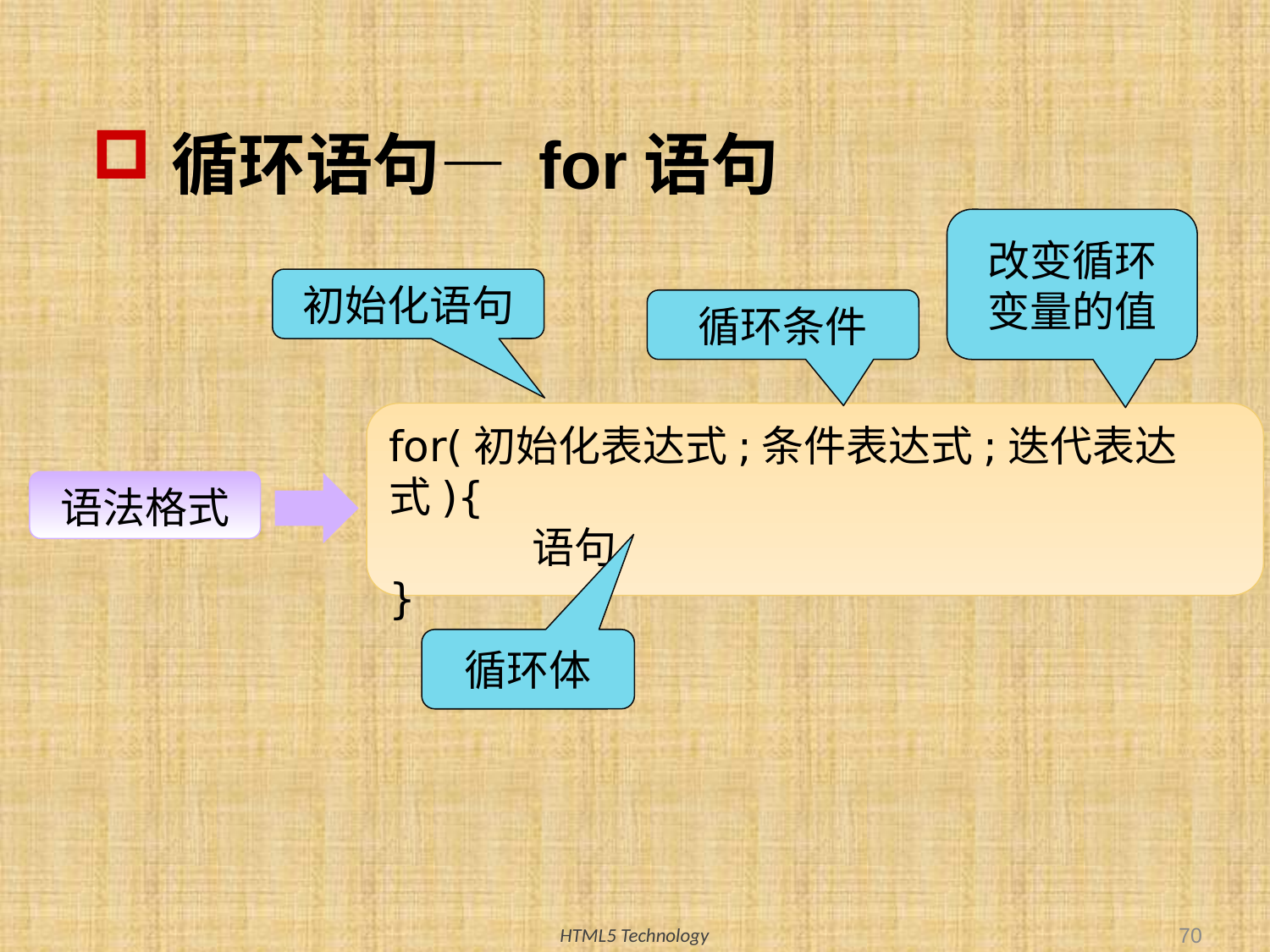

# 循环语句— for语句
改变循环变量的值
初始化语句
循环条件
for(初始化表达式;条件表达式;迭代表达式){
              语句
}

语法格式
循环体
70
HTML5 Technology